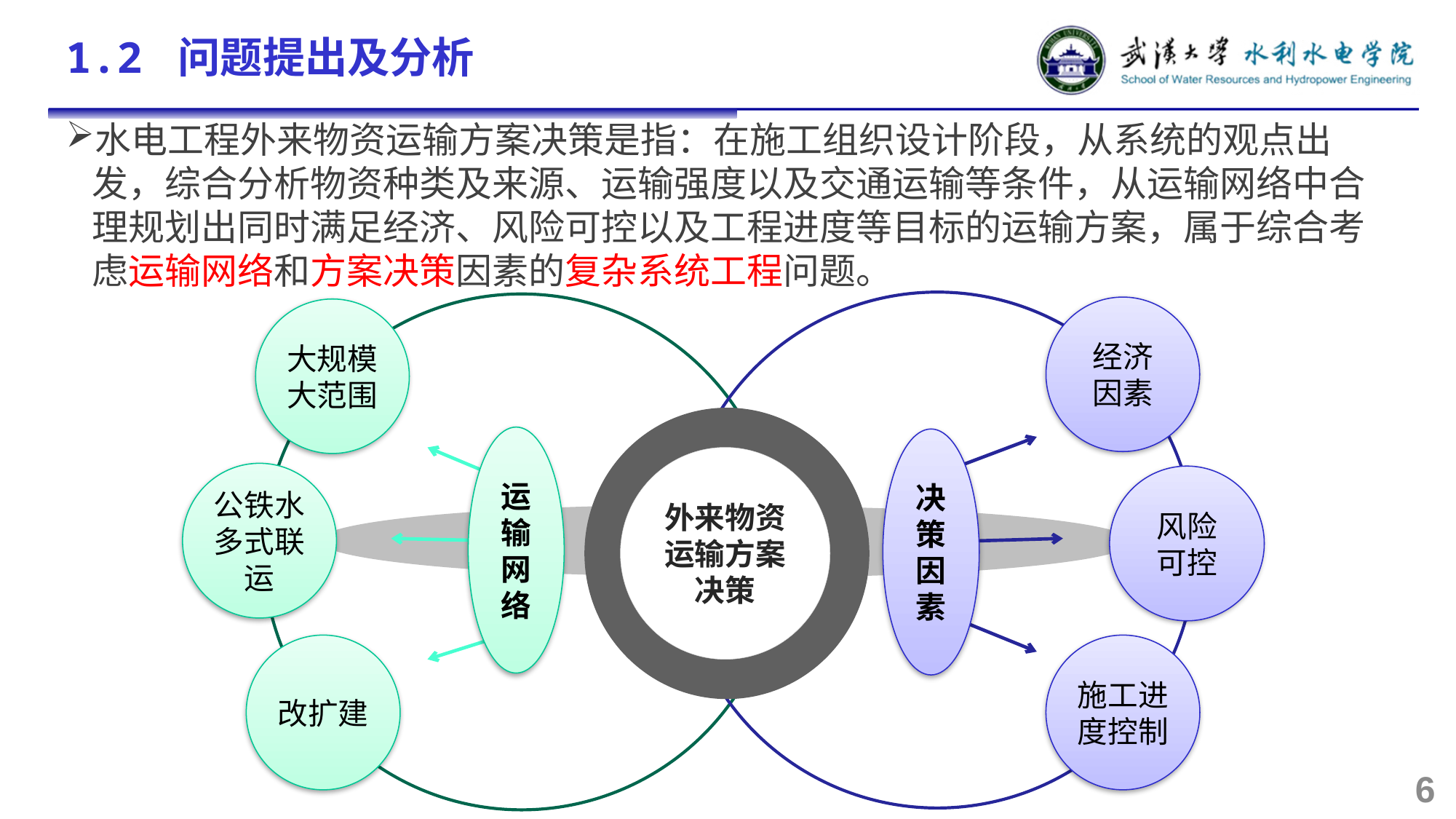

1.2 问题提出及分析
水电工程外来物资运输方案决策是指：在施工组织设计阶段，从系统的观点出发，综合分析物资种类及来源、运输强度以及交通运输等条件，从运输网络中合理规划出同时满足经济、风险可控以及工程进度等目标的运输方案，属于综合考虑运输网络和方案决策因素的复杂系统工程问题。

经济
因素
大规模大范围

外来物资运输方案决策
运输网络
决策因素
公铁水多式联运
风险
可控

施工进度控制
改扩建
6